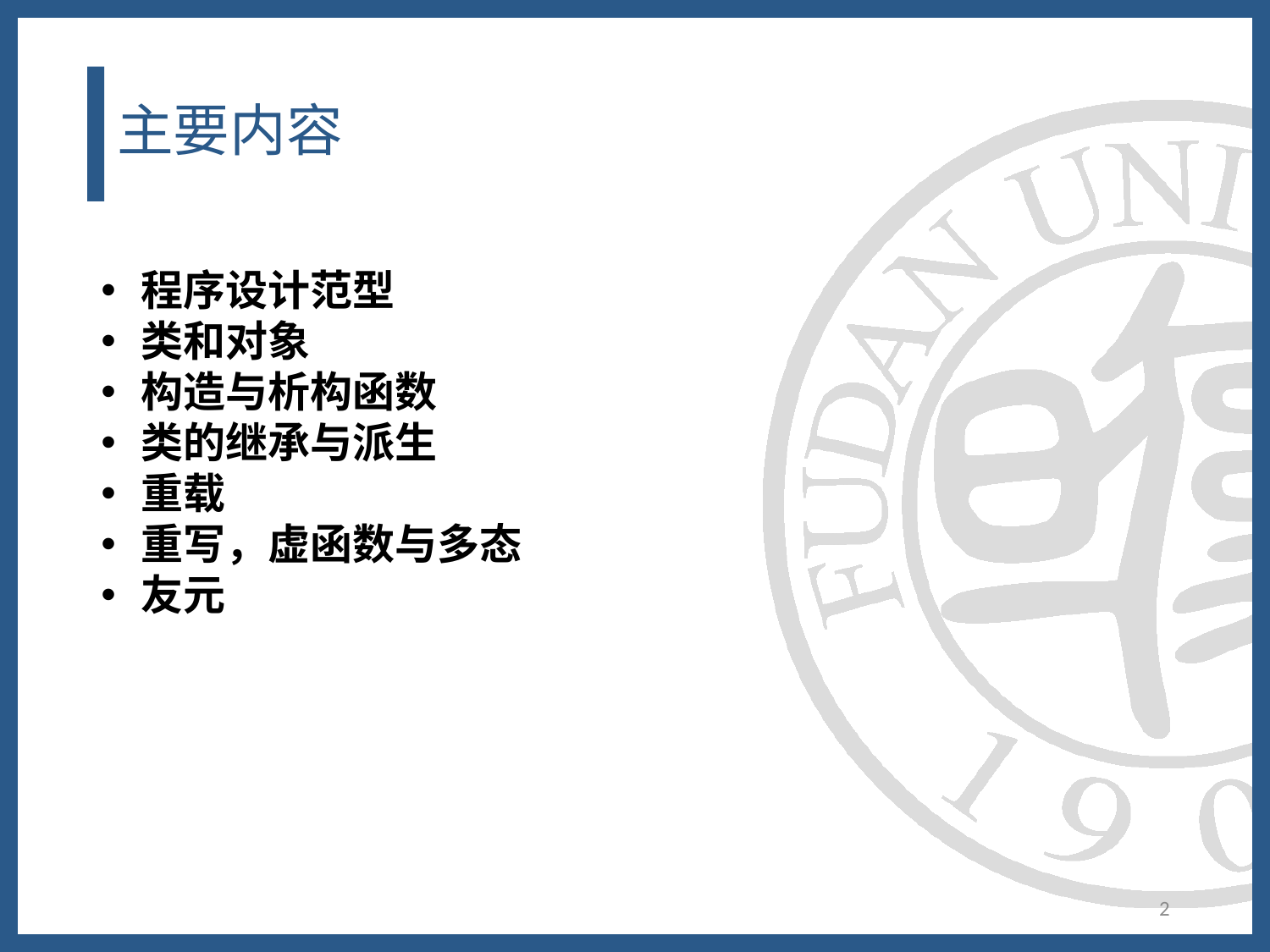

# 主要内容
程序设计范型
类和对象
构造与析构函数
类的继承与派生
重载
重写，虚函数与多态
友元
2